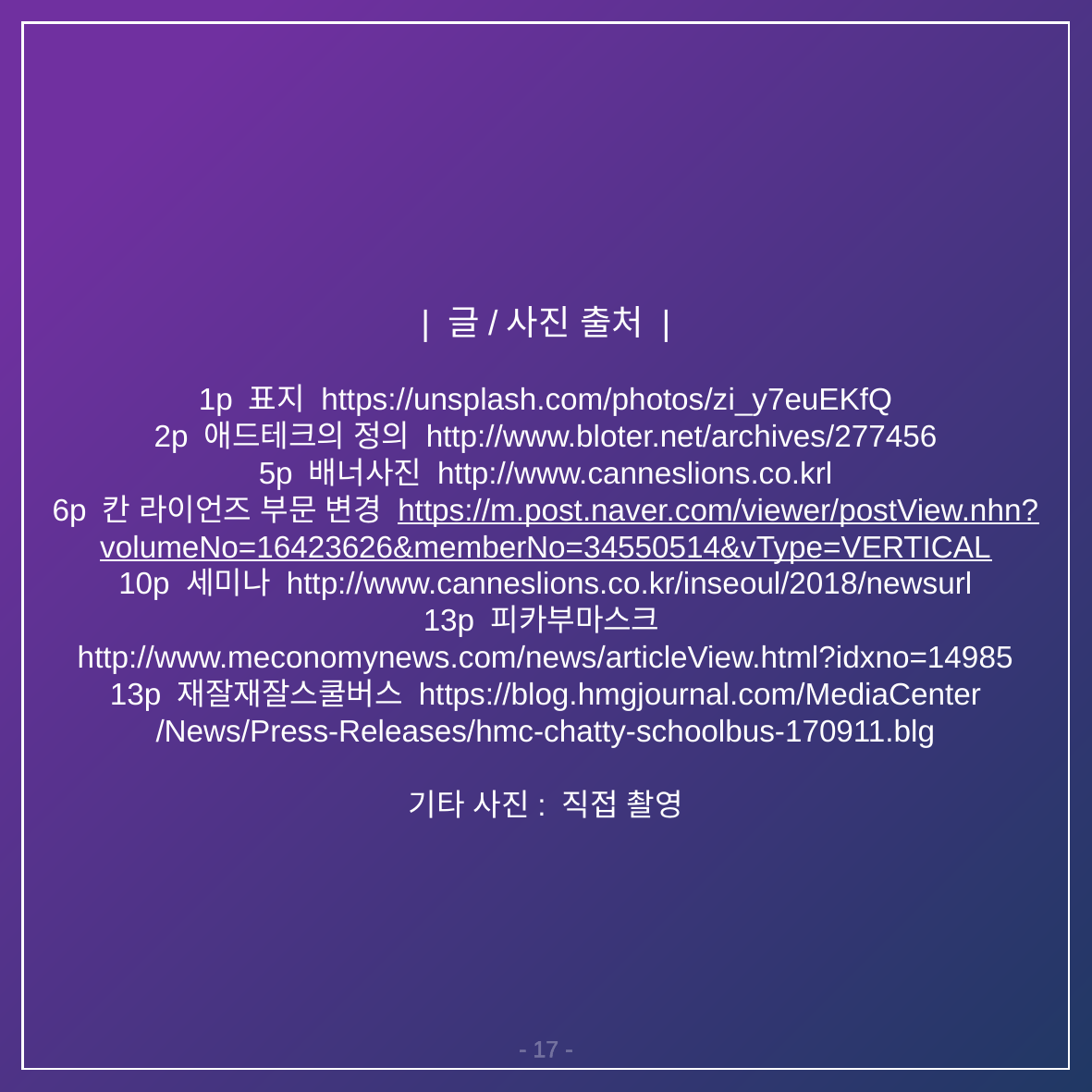

| 글/사진 출처 |

1p 표지 https://unsplash.com/photos/zi_y7euEKfQ
2p 애드테크의 정의 http://www.bloter.net/archives/277456
5p 배너사진 http://www.canneslions.co.krl
6p 칸 라이언즈 부문 변경 https://m.post.naver.com/viewer/postView.nhn?
volumeNo=16423626&memberNo=34550514&vType=VERTICAL
10p 세미나 http://www.canneslions.co.kr/inseoul/2018/newsurl
13p 피카부마스크
http://www.meconomynews.com/news/articleView.html?idxno=14985
13p 재잘재잘스쿨버스 https://blog.hmgjournal.com/MediaCenter
/News/Press-Releases/hmc-chatty-schoolbus-170911.blg

기타 사진: 직접 촬영
- 17 -